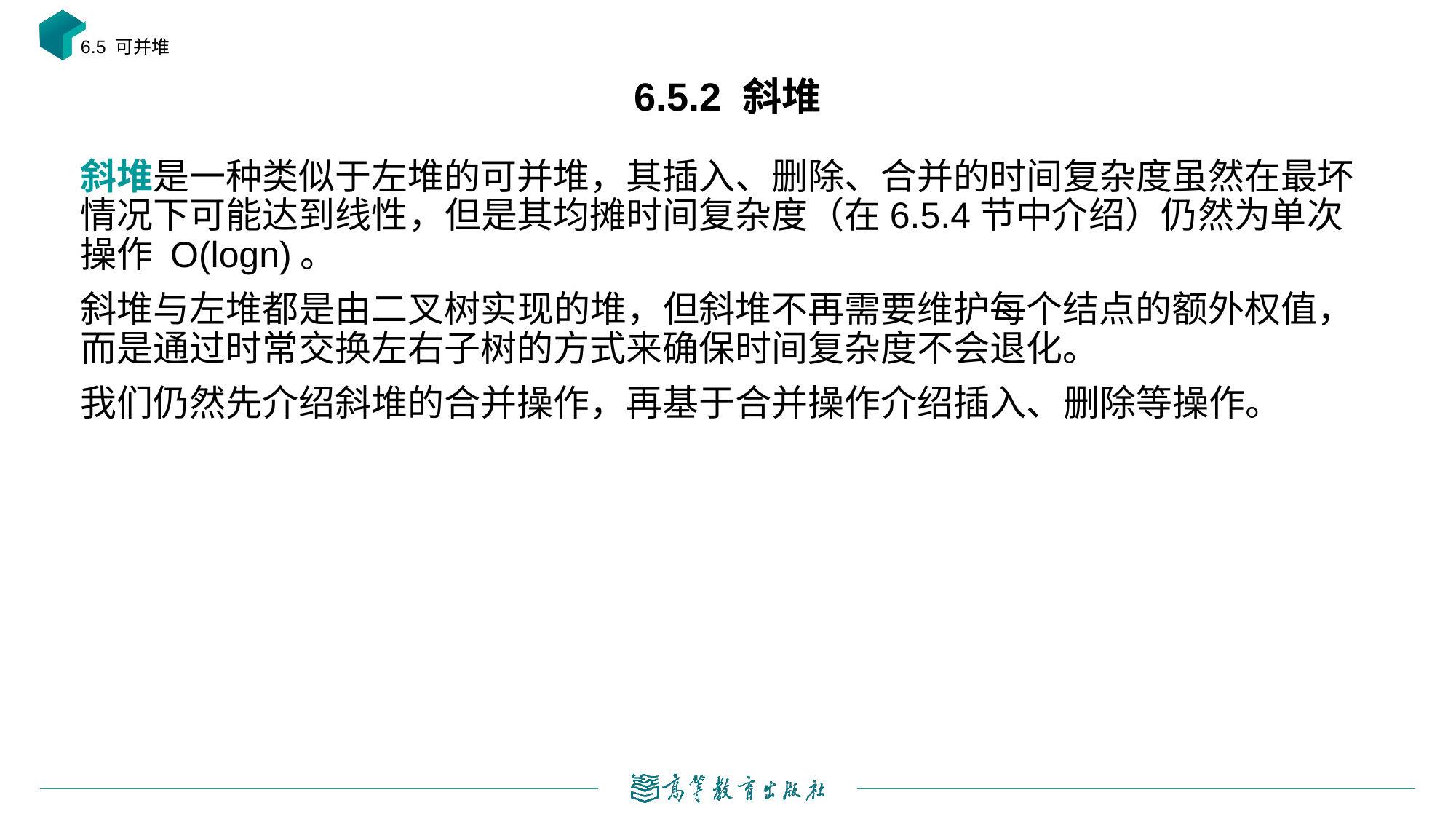

6.5 可并堆

# 6.5.2 斜堆
斜堆是一种类似于左堆的可并堆，其插入、删除、合并的时间复杂度虽然在最坏情况下可能达到线性，但是其均摊时间复杂度（在6.5.4节中介绍）仍然为单次操作 O(log⁡n)。
斜堆与左堆都是由二叉树实现的堆，但斜堆不再需要维护每个结点的额外权值，而是通过时常交换左右子树的方式来确保时间复杂度不会退化。
我们仍然先介绍斜堆的合并操作，再基于合并操作介绍插入、删除等操作。